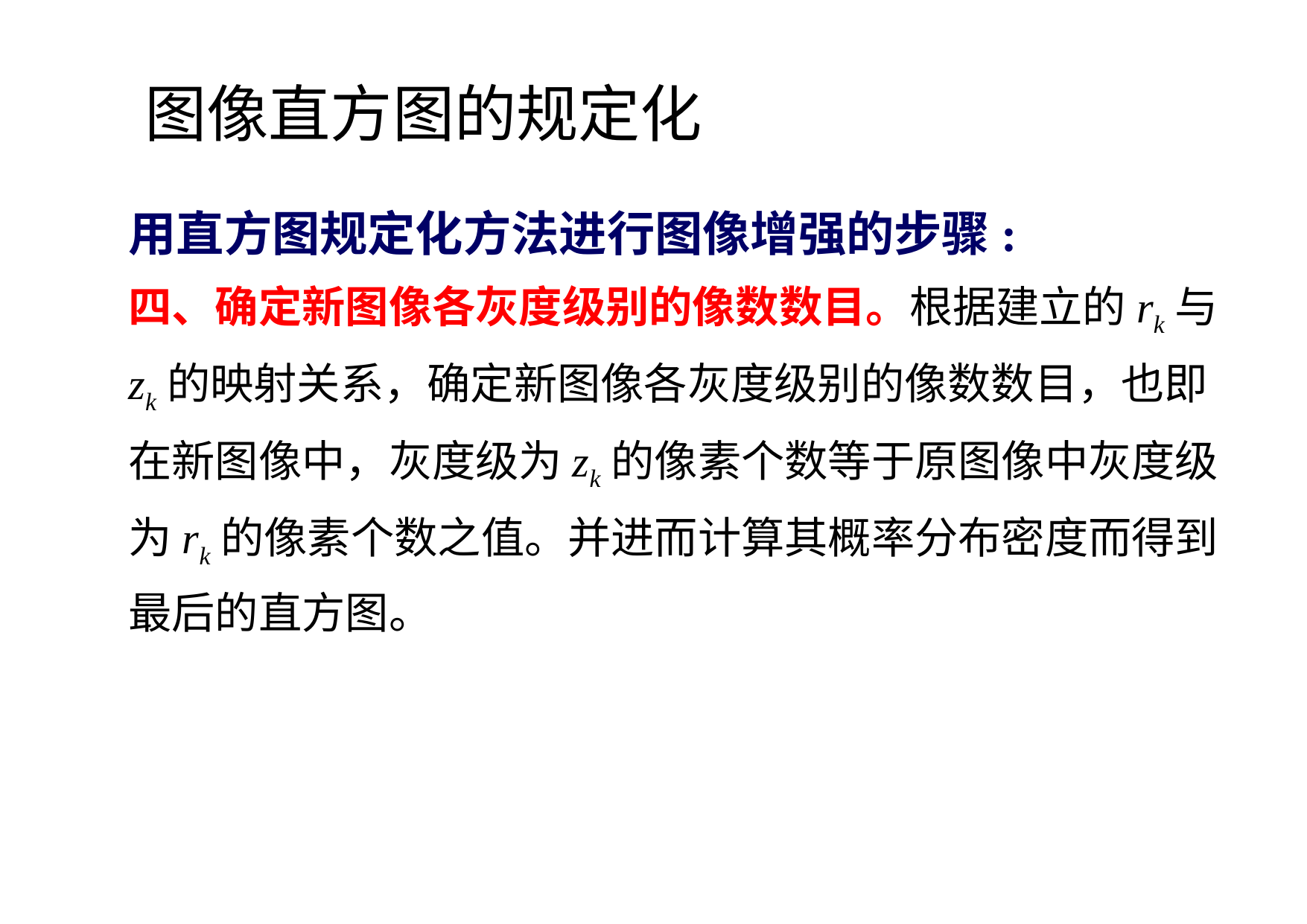

图像直方图的规定化
用直方图规定化方法进行图像增强的步骤:
四、确定新图像各灰度级别的像数数目。根据建立的rk与zk的映射关系，确定新图像各灰度级别的像数数目，也即在新图像中，灰度级为zk的像素个数等于原图像中灰度级为rk的像素个数之值。并进而计算其概率分布密度而得到最后的直方图。